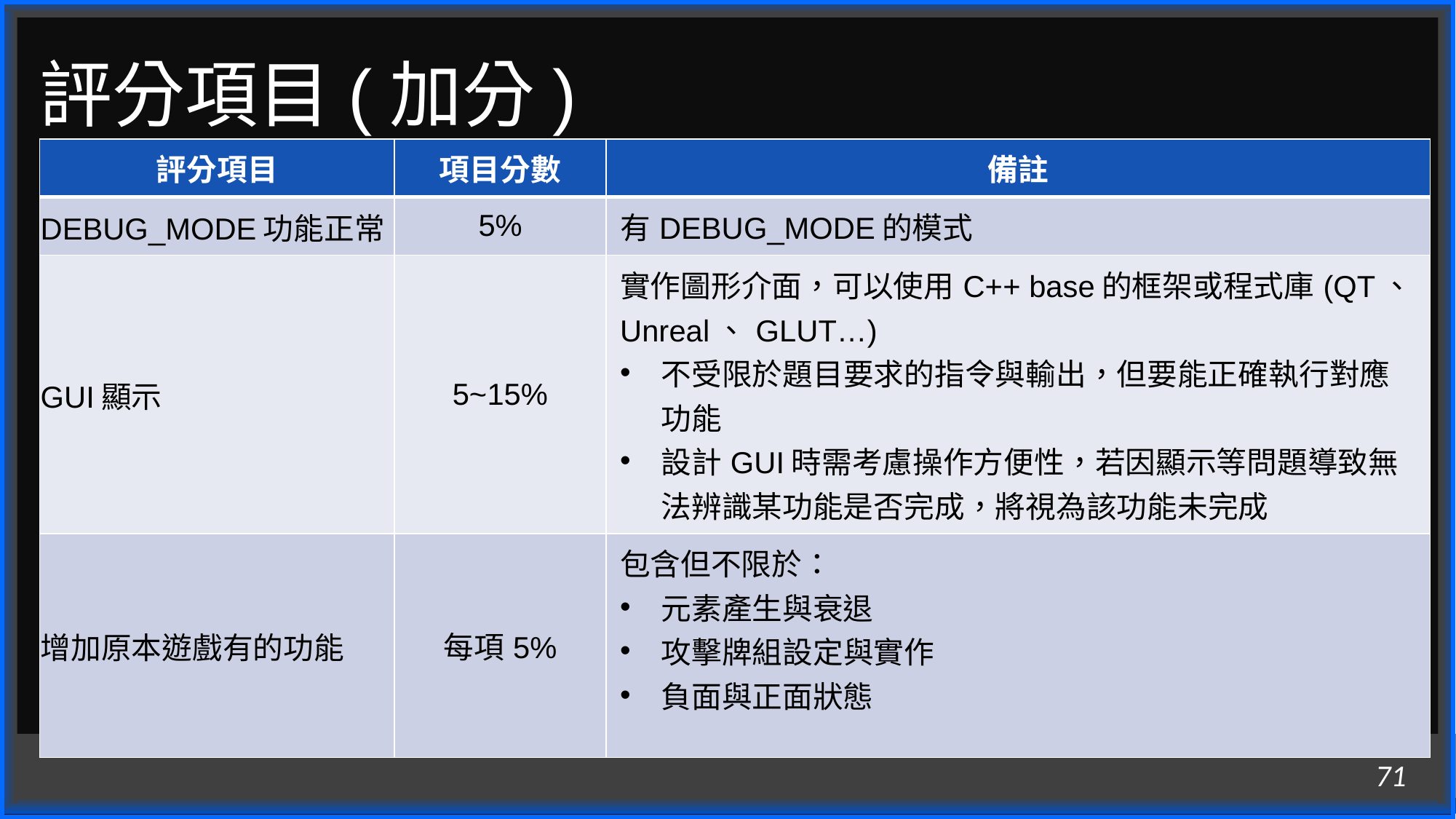

# 評分項目(加分)
| 評分項目 | 項目分數 | 備註 |
| --- | --- | --- |
| DEBUG\_MODE功能正常 | 5% | 有DEBUG\_MODE的模式 |
| GUI顯示 | 5~15% | 實作圖形介面，可以使用C++ base的框架或程式庫(QT、Unreal、GLUT…) 不受限於題目要求的指令與輸出，但要能正確執行對應功能 設計GUI時需考慮操作方便性，若因顯示等問題導致無法辨識某功能是否完成，將視為該功能未完成 |
| 增加原本遊戲有的功能 | 每項5% | 包含但不限於： 元素產生與衰退 攻擊牌組設定與實作 負面與正面狀態 |
※若增加功能或有GUI需要提供使用手冊或說明文件